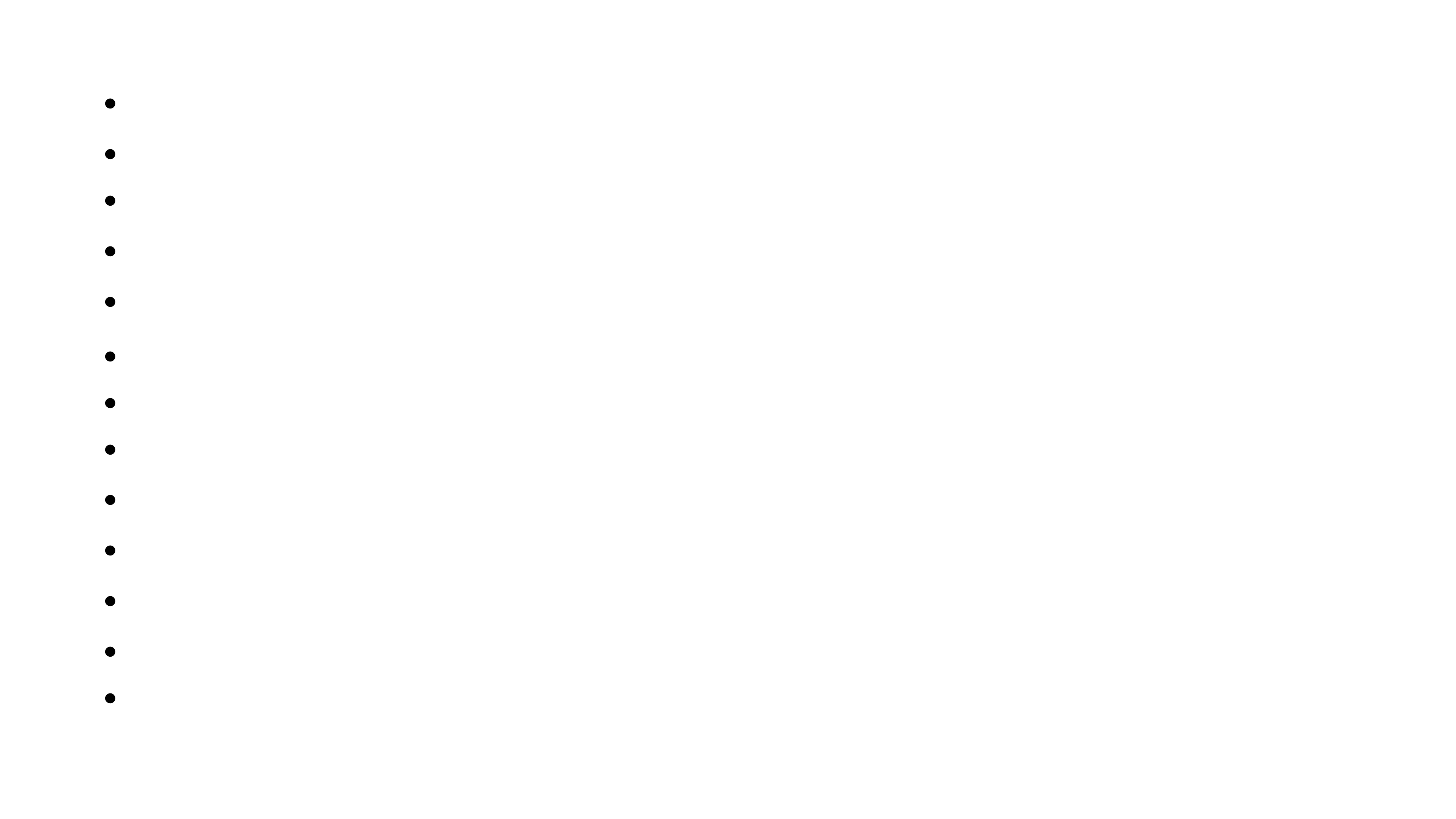

我们首先看ActionPlugin，结合ltr代码：
@Override
public List<RestHandler> getRestHandlers(Settings settings, RestController restController,
ClusterSettings clusterSettings, IndexScopedSettings indexScopedSettings,
SettingsFilter settingsFilter, IndexNameExpressionResolver indexNameExpressionResolver,
Supplier<DiscoveryNodes> nodesInCluster) {
List<RestHandler> list = new ArrayList<>();
RestSimpleFeatureStore.register(list, settings, restController);
list.add(new RestFeatureStoreCaches(settings, restController));
list.add(new RestCreateModelFromSet(settings, restController));
list.add(new RestAddFeatureToSet(settings, restController));
return unmodifiableList(list);
}